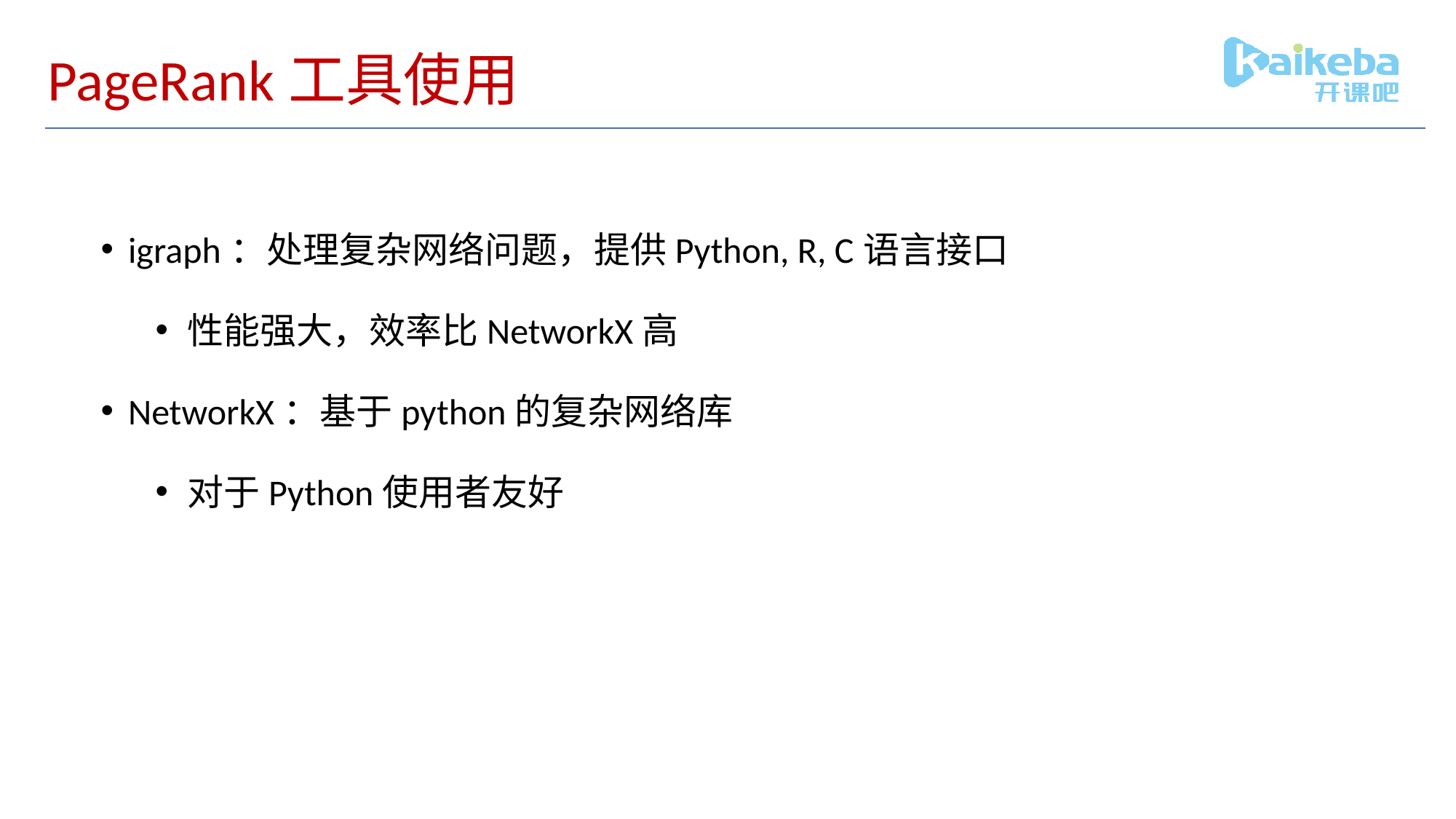

# PageRank工具使用
igraph：处理复杂网络问题，提供Python, R, C语言接口
性能强大，效率比NetworkX高
NetworkX：基于python的复杂网络库
对于Python使用者友好